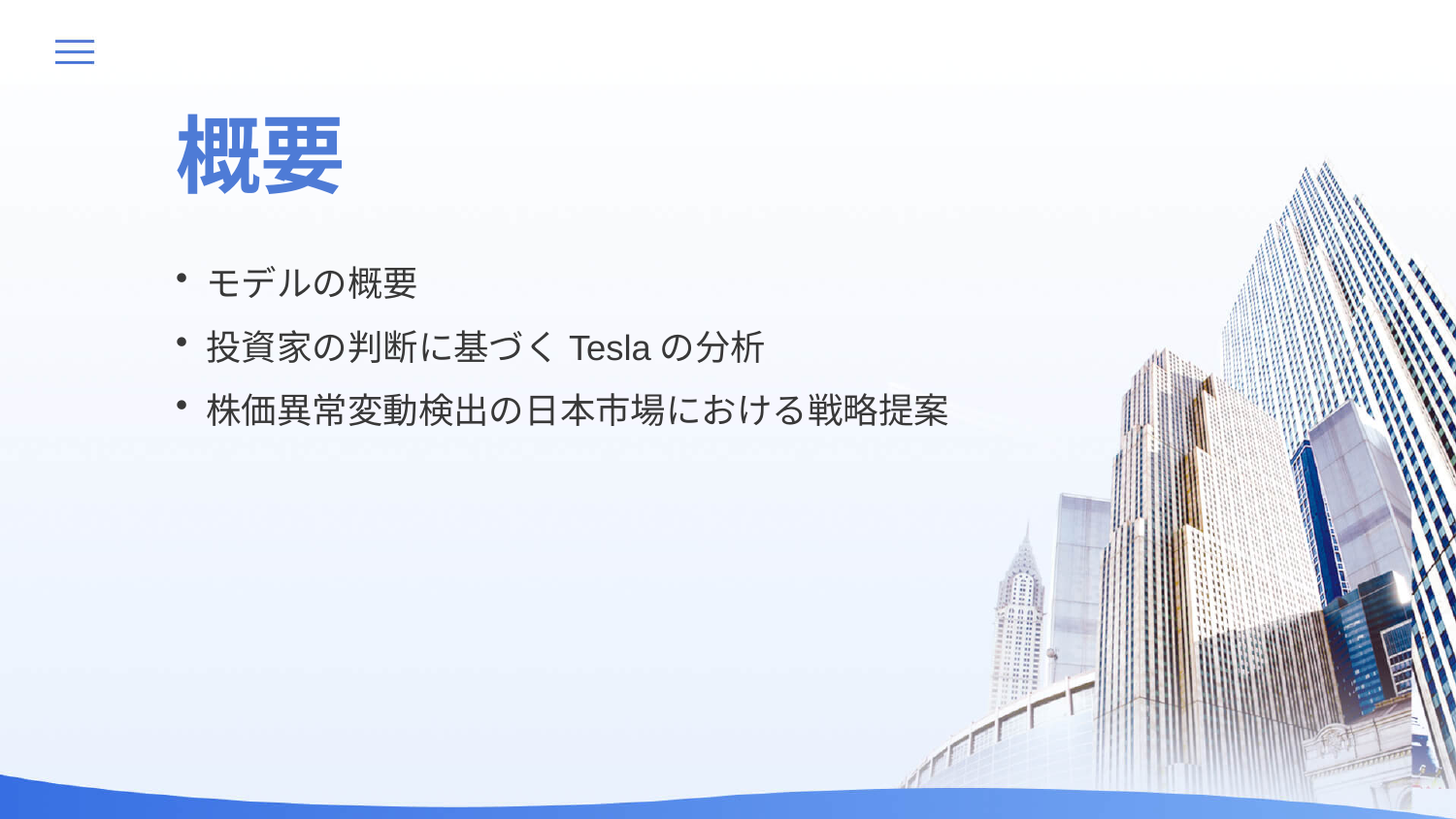

概要
モデルの概要
投資家の判断に基づくTeslaの分析
株価異常変動検出の日本市場における戦略提案